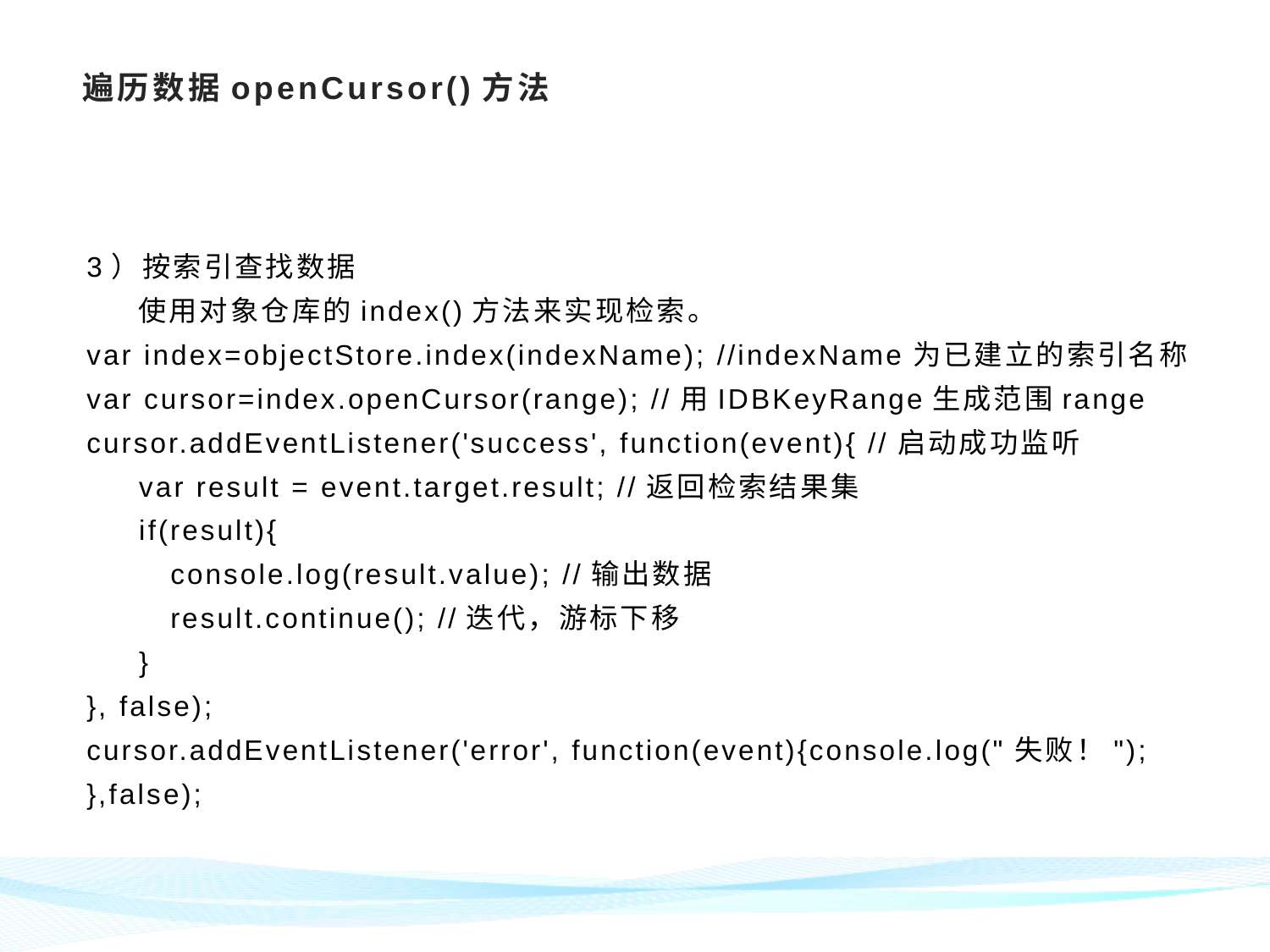

# 遍历数据openCursor()方法
3）按索引查找数据
     使用对象仓库的index()方法来实现检索。
var index=objectStore.index(indexName); //indexName为已建立的索引名称
var cursor=index.openCursor(range); //用IDBKeyRange生成范围range
cursor.addEventListener('success', function(event){ //启动成功监听
     var result = event.target.result; //返回检索结果集
     if(result){
        console.log(result.value); //输出数据
        result.continue(); //迭代，游标下移
     }
}, false);
cursor.addEventListener('error', function(event){console.log("失败！");
},false);